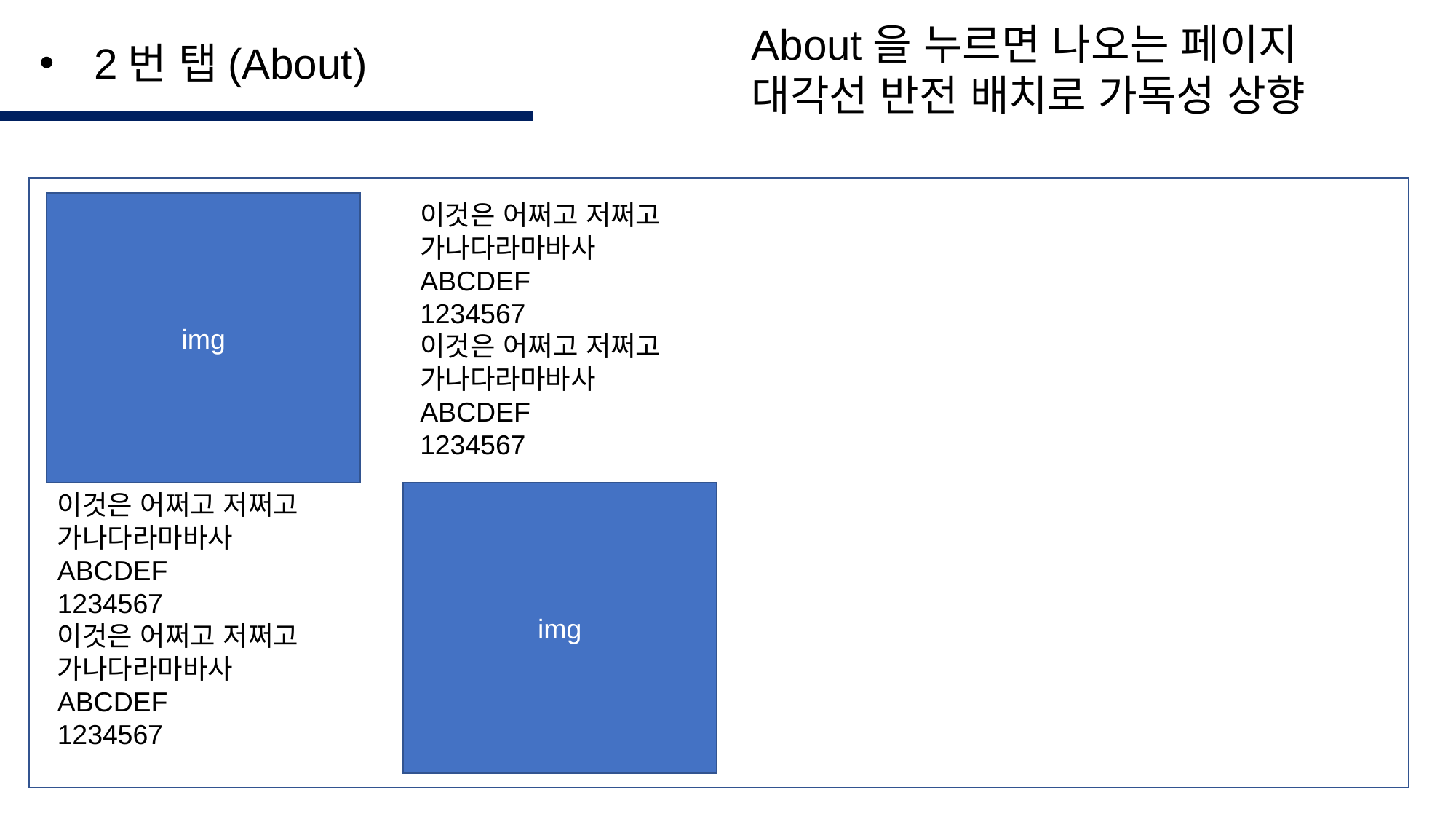

About을 누르면 나오는 페이지
대각선 반전 배치로 가독성 상향
2번 탭(About)

img
이것은 어쩌고 저쩌고
가나다라마바사
ABCDEF
1234567
이것은 어쩌고 저쩌고
가나다라마바사
ABCDEF
1234567

이것은 어쩌고 저쩌고
가나다라마바사
ABCDEF
1234567
이것은 어쩌고 저쩌고
가나다라마바사
ABCDEF
1234567

img